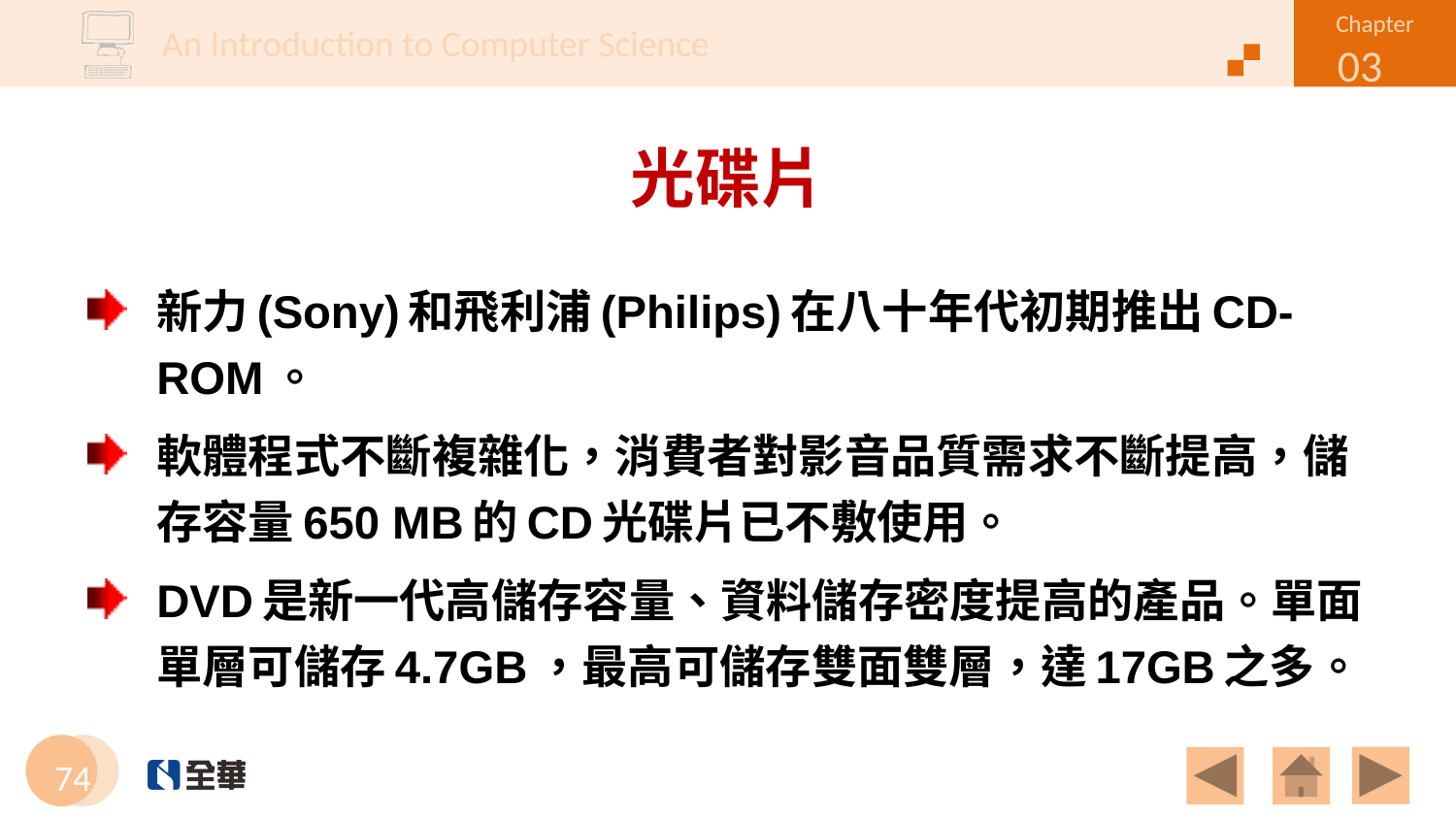

# 光碟片
新力(Sony)和飛利浦(Philips)在八十年代初期推出CD-ROM。
軟體程式不斷複雜化，消費者對影音品質需求不斷提高，儲存容量650 MB的CD光碟片已不敷使用。
DVD是新一代高儲存容量、資料儲存密度提高的產品。單面單層可儲存4.7GB，最高可儲存雙面雙層，達17GB之多。